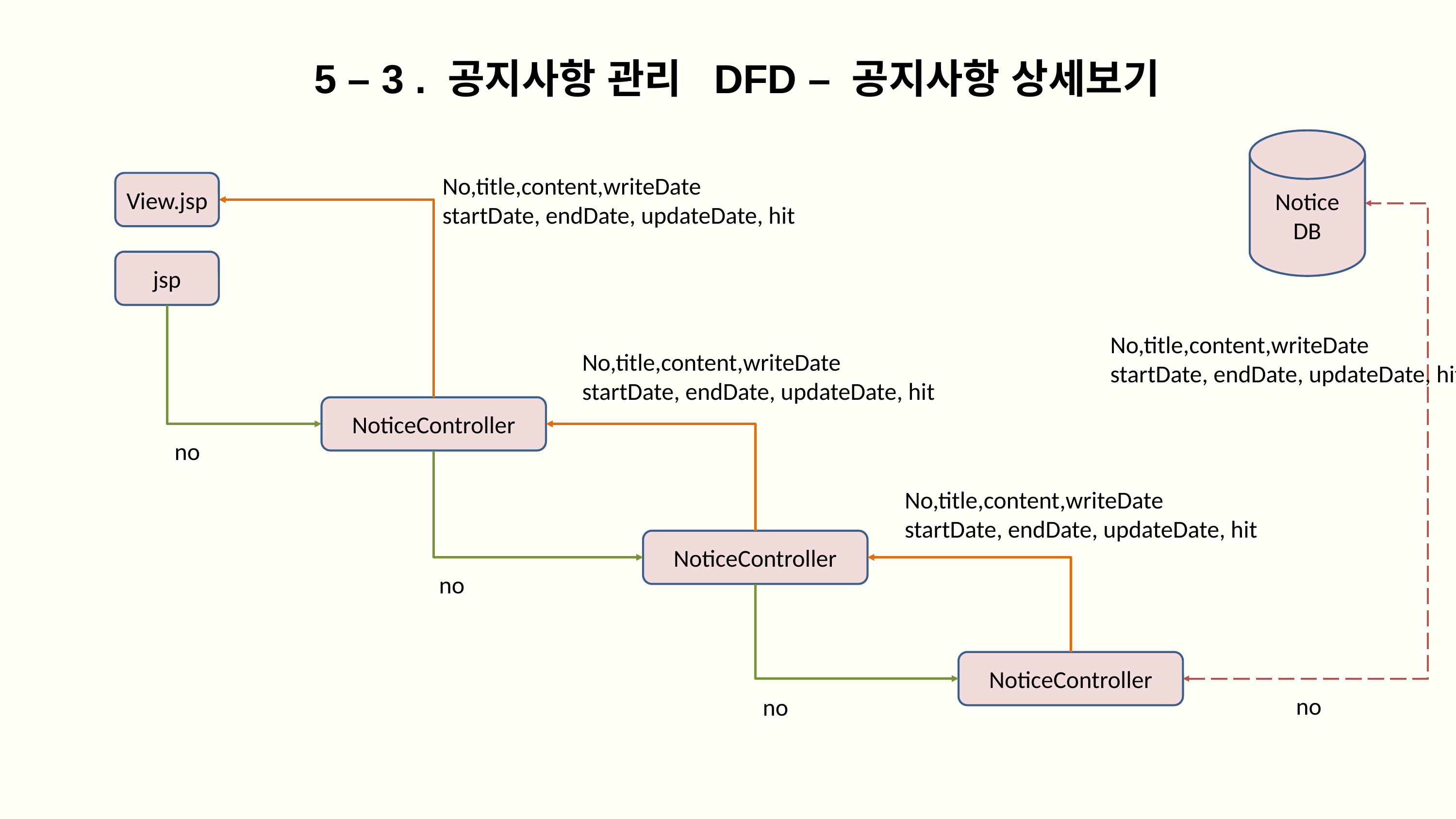

5 – 3 . 공지사항 관리  DFD – 공지사항 상세보기
Notice
DB
No,title,content,writeDate
startDate, endDate, updateDate, hit
View.jsp
jsp
No,title,content,writeDate
startDate, endDate, updateDate, hit
No,title,content,writeDate
startDate, endDate, updateDate, hit
NoticeController
no
No,title,content,writeDate
startDate, endDate, updateDate, hit
NoticeController
no
NoticeController
no
no